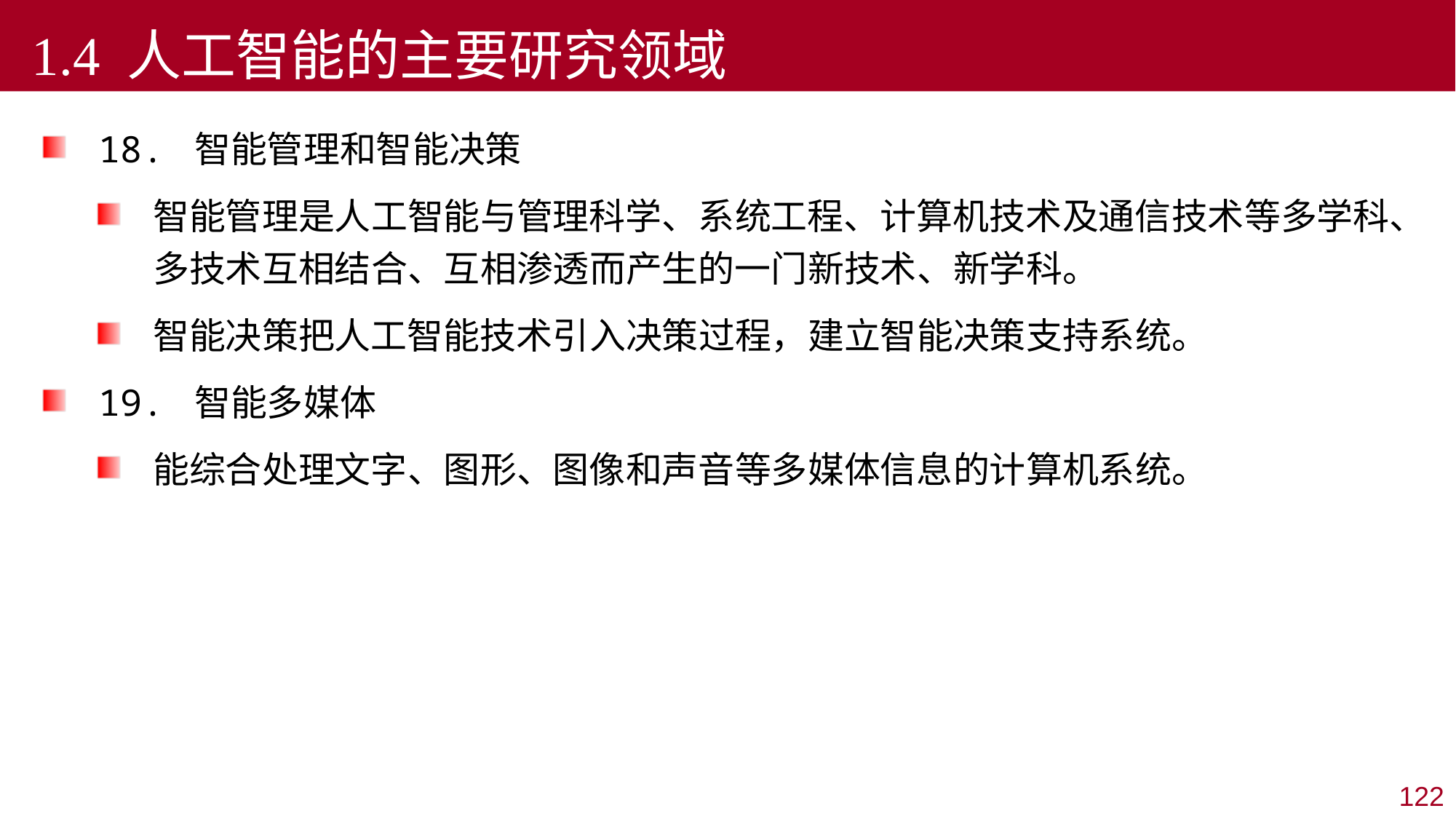

1.4 人工智能的主要研究领域

18. 智能管理和智能决策
智能管理是人工智能与管理科学、系统工程、计算机技术及通信技术等多学科、多技术互相结合、互相渗透而产生的一门新技术、新学科。
智能决策把人工智能技术引入决策过程，建立智能决策支持系统。
19. 智能多媒体
能综合处理文字、图形、图像和声音等多媒体信息的计算机系统。

122